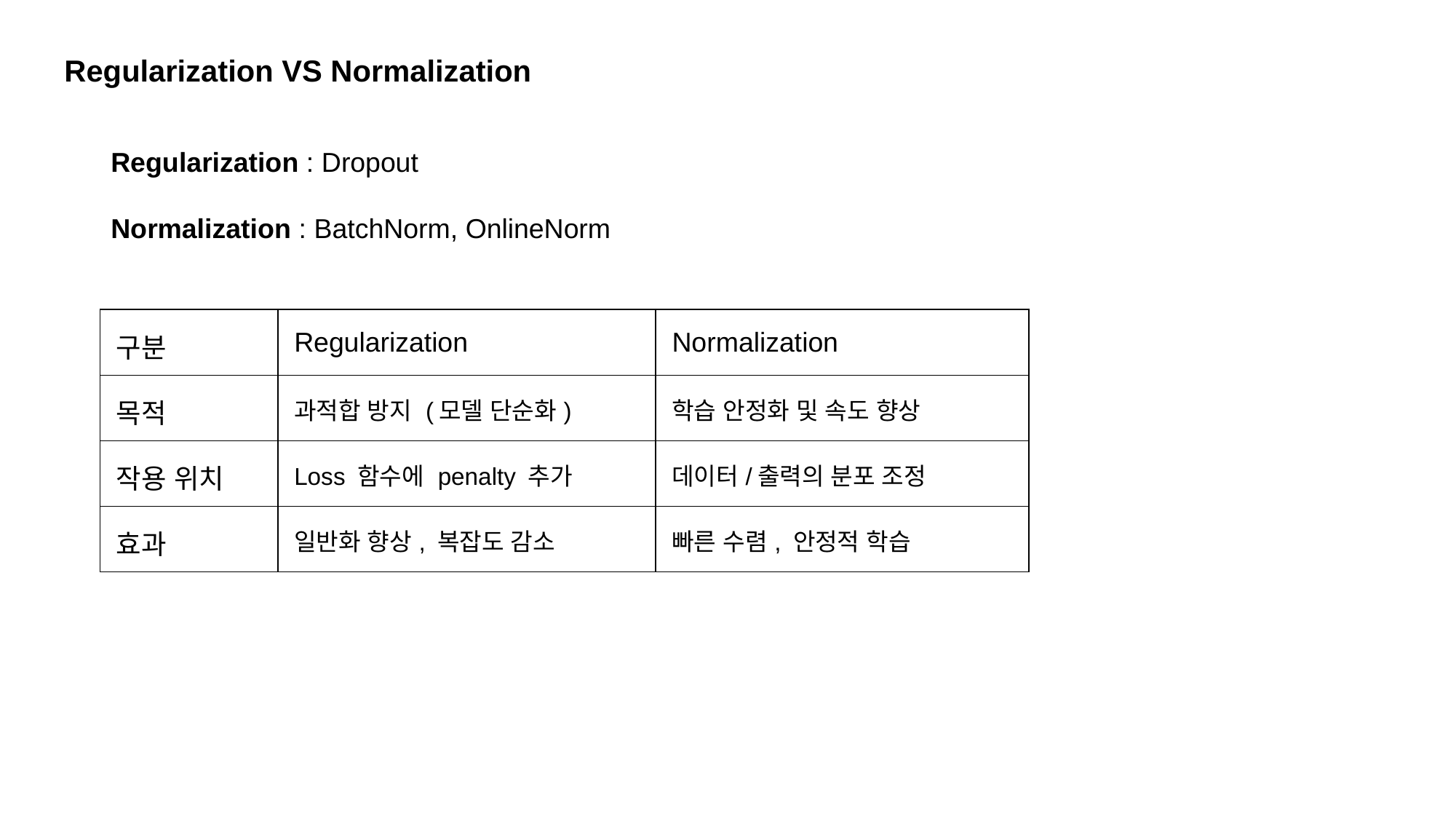

Regularization VS Normalization
Regularization : Dropout
Normalization : BatchNorm, OnlineNorm
| 구분 | Regularization | Normalization |
| --- | --- | --- |
| 목적 | 과적합 방지 (모델 단순화) | 학습 안정화 및 속도 향상 |
| 작용 위치 | Loss 함수에 penalty 추가 | 데이터/출력의 분포 조정 |
| 효과 | 일반화 향상, 복잡도 감소 | 빠른 수렴, 안정적 학습 |